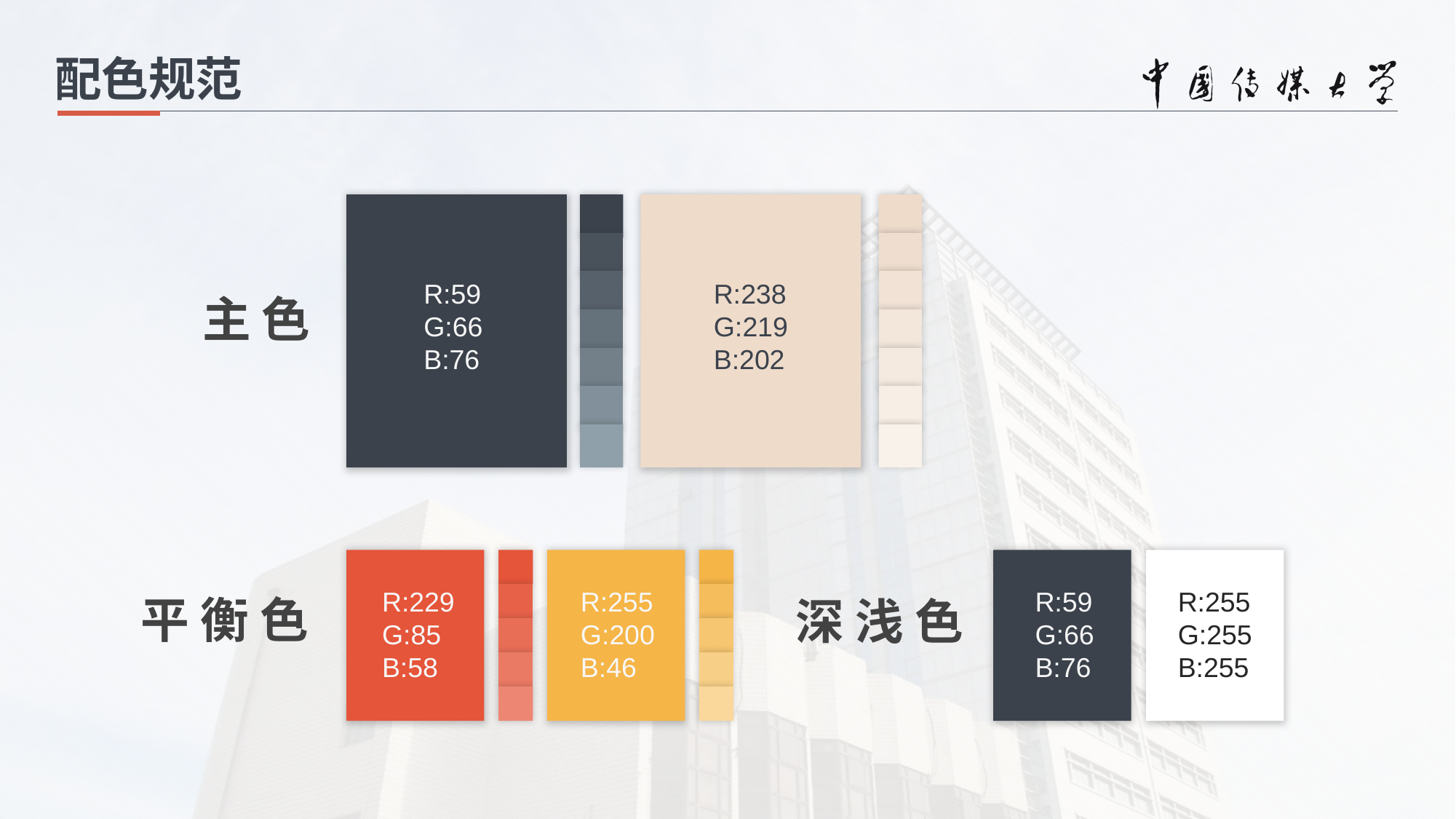

配色规范

R:59
G:66
B:76
R:238
G:219
B:202

主 色

R:229
G:85
B:58
R:255
G:200
B:46
R:59
G:66
B:76
R:255
G:255
B:255

平 衡 色
深 浅 色